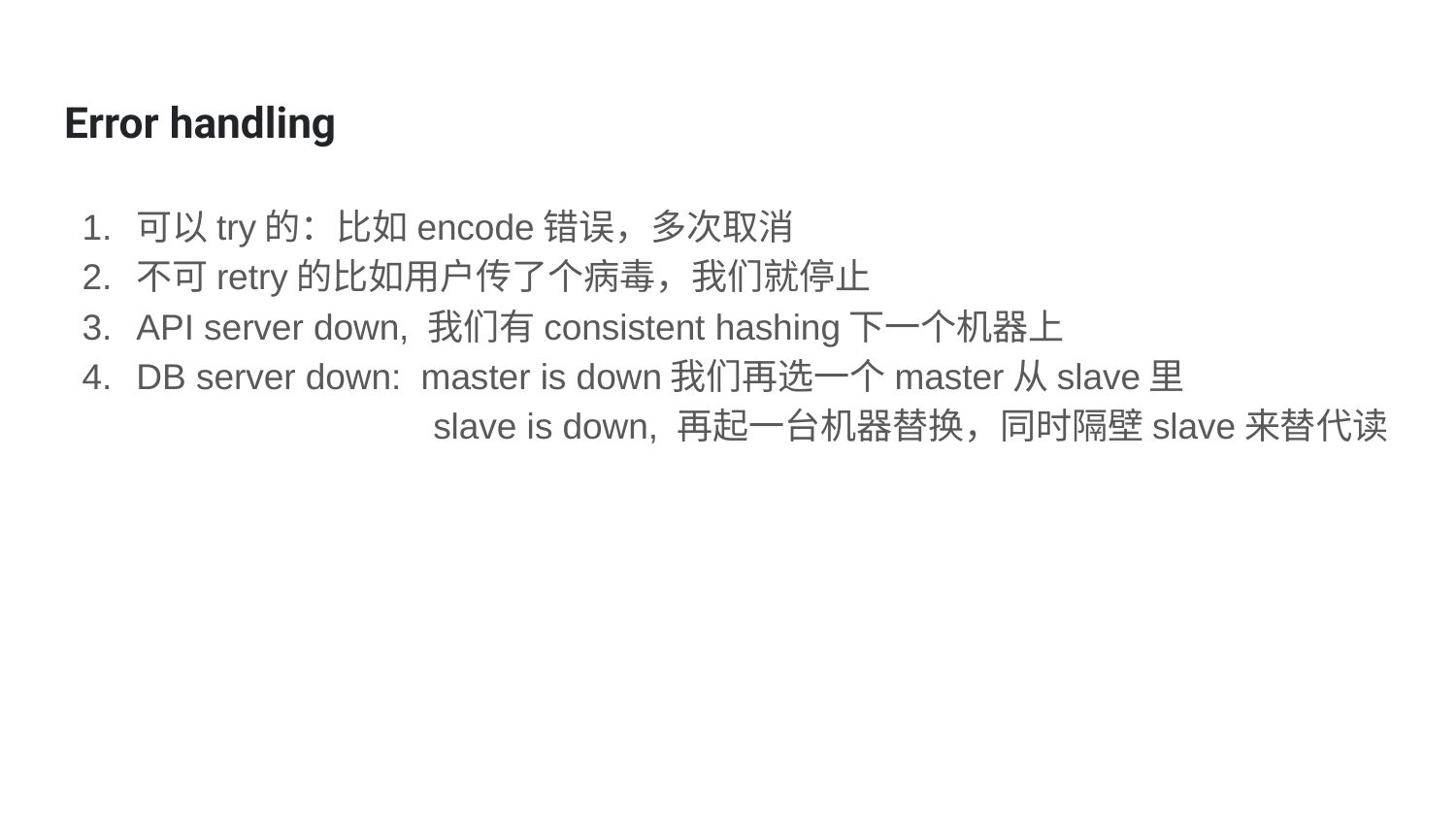

# Error handling
可以try的：比如encode错误，多次取消
不可retry的比如用户传了个病毒，我们就停止
API server down, 我们有consistent hashing下一个机器上
DB server down:  master is down我们再选一个master从slave里
                             slave is down, 再起一台机器替换，同时隔壁slave来替代读